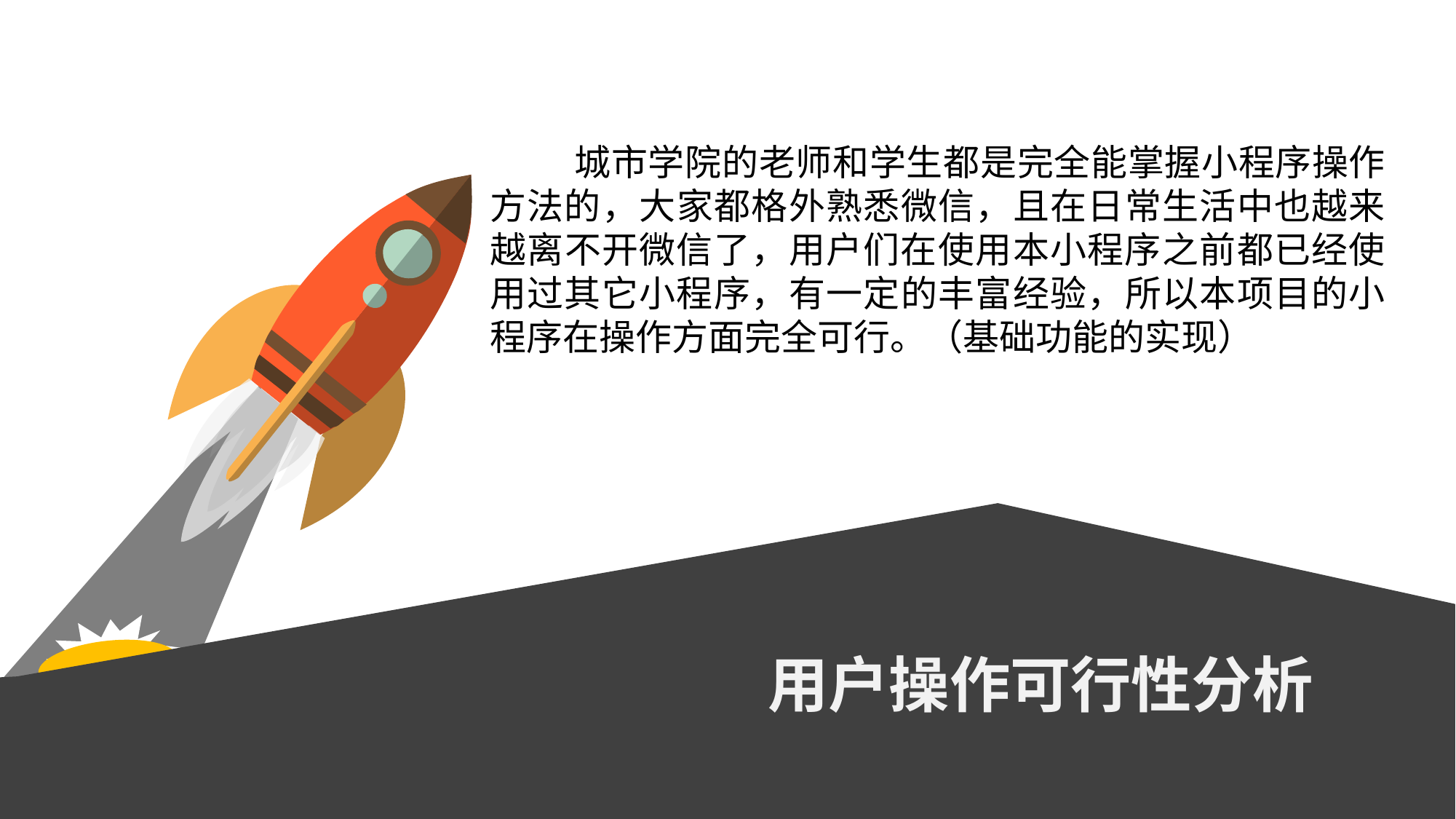

城市学院的老师和学生都是完全能掌握小程序操作方法的，大家都格外熟悉微信，且在日常生活中也越来越离不开微信了，用户们在使用本小程序之前都已经使用过其它小程序，有一定的丰富经验，所以本项目的小程序在操作方面完全可行。（基础功能的实现）

用户操作可行性分析